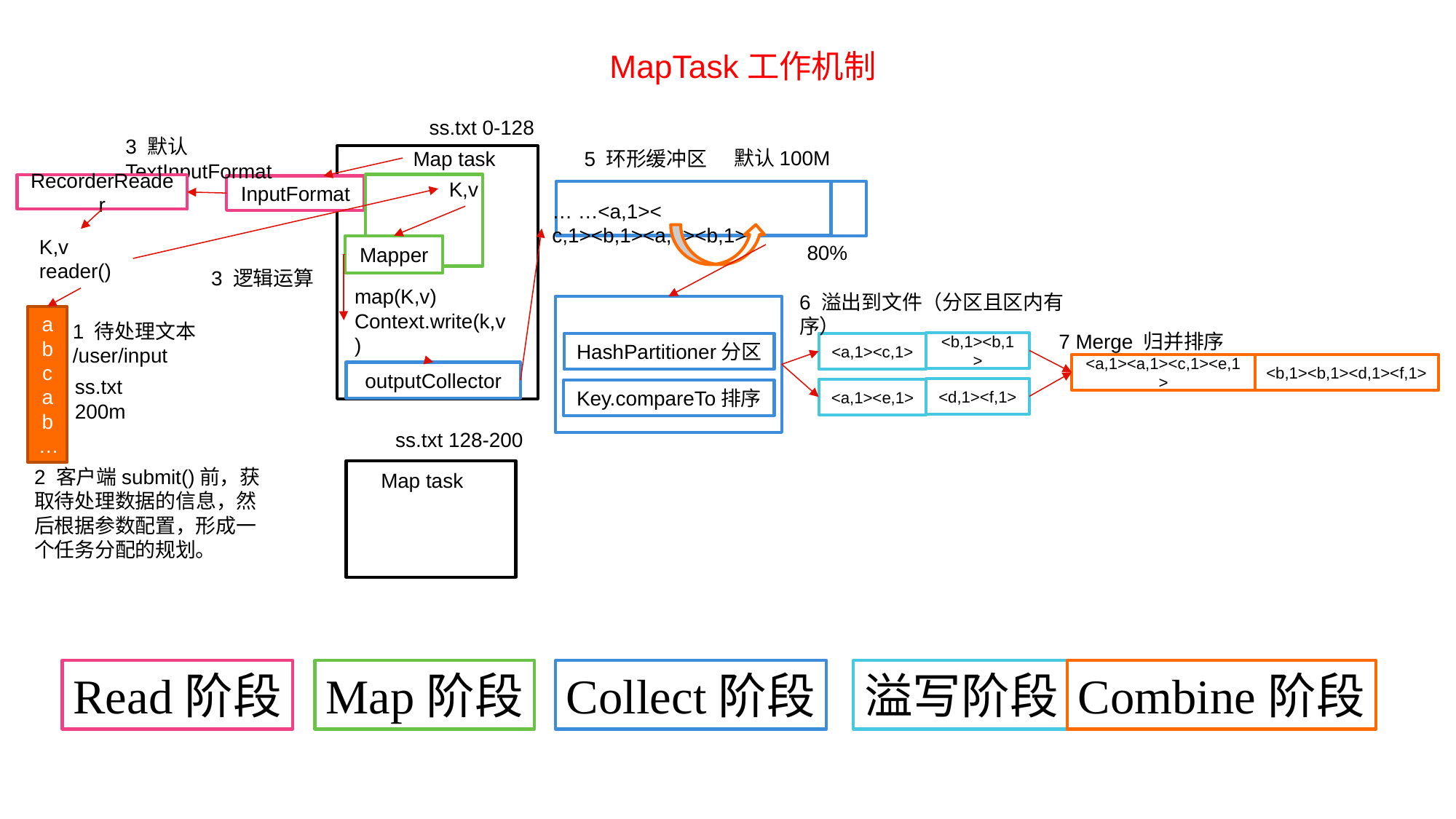

MapTask工作机制
ss.txt 0-128
3 默认TextInputFormat
默认100M
Map task
5 环形缓冲区

K,v

RecorderReader
InputFormat

… …<a,1>< c,1><b,1><a,1><b,1>

K,v reader()
80%
Mapper
3 逻辑运算
map(K,v)
Context.write(k,v)
6 溢出到文件（分区且区内有序）

a
b
c
a
b
…
1 待处理文本
/user/input
7 Merge 归并排序
<b,1><b,1>
HashPartitioner分区
<a,1><c,1>
<a,1><a,1><c,1><e,1>
<b,1><b,1><d,1><f,1>
outputCollector
ss.txt 200m
<d,1><f,1>
<a,1><e,1>
Key.compareTo排序
ss.txt 128-200
2 客户端submit()前，获取待处理数据的信息，然后根据参数配置，形成一个任务分配的规划。

Map task
Read阶段
Map阶段
Collect阶段
溢写阶段
Combine阶段